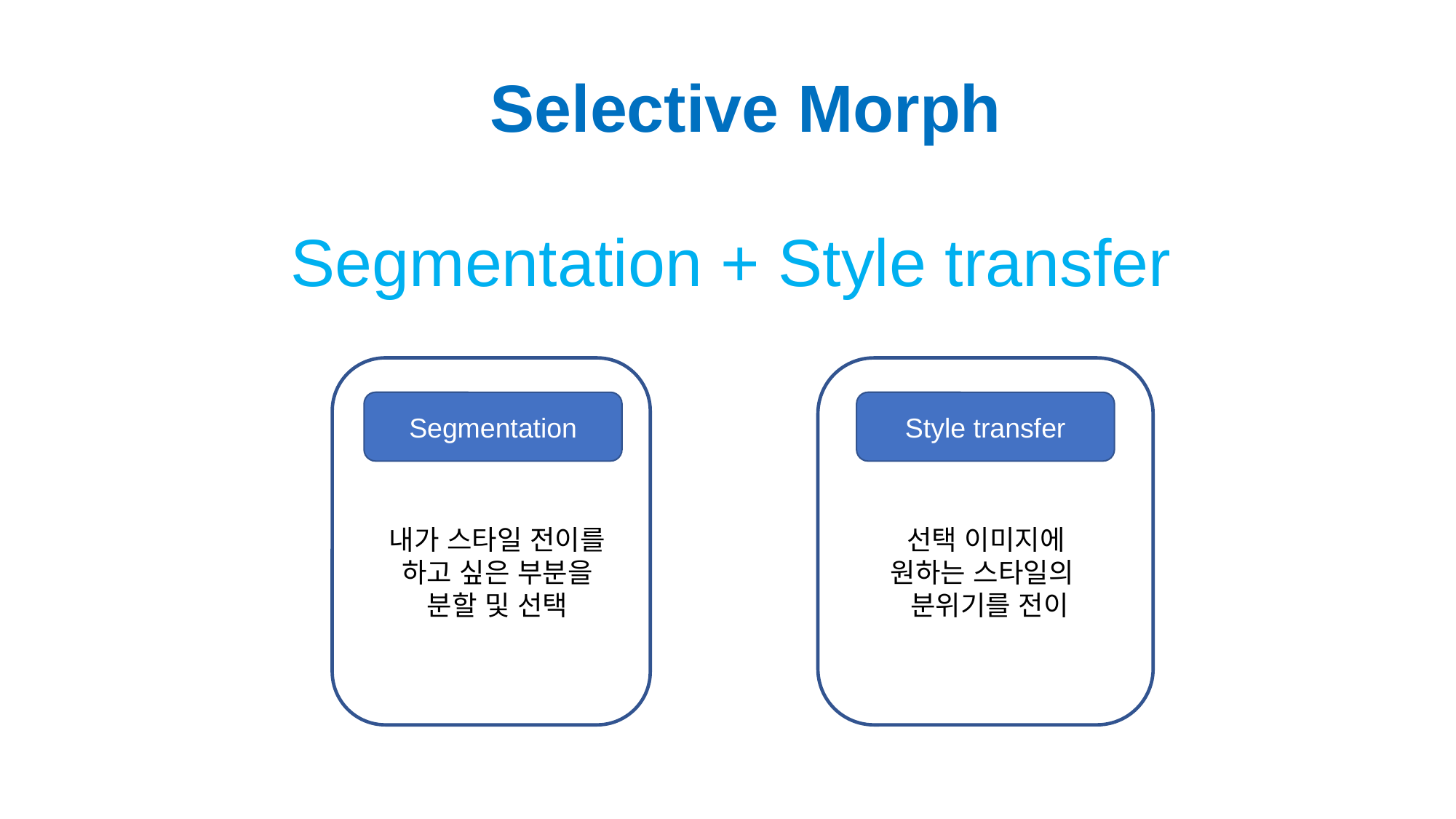

Selective Morph
# Segmentation + Style transfer

Segmentation
내가 스타일 전이를 하고 싶은 부분을 분할 및 선택

Style transfer
선택 이미지에
원하는 스타일의
분위기를 전이